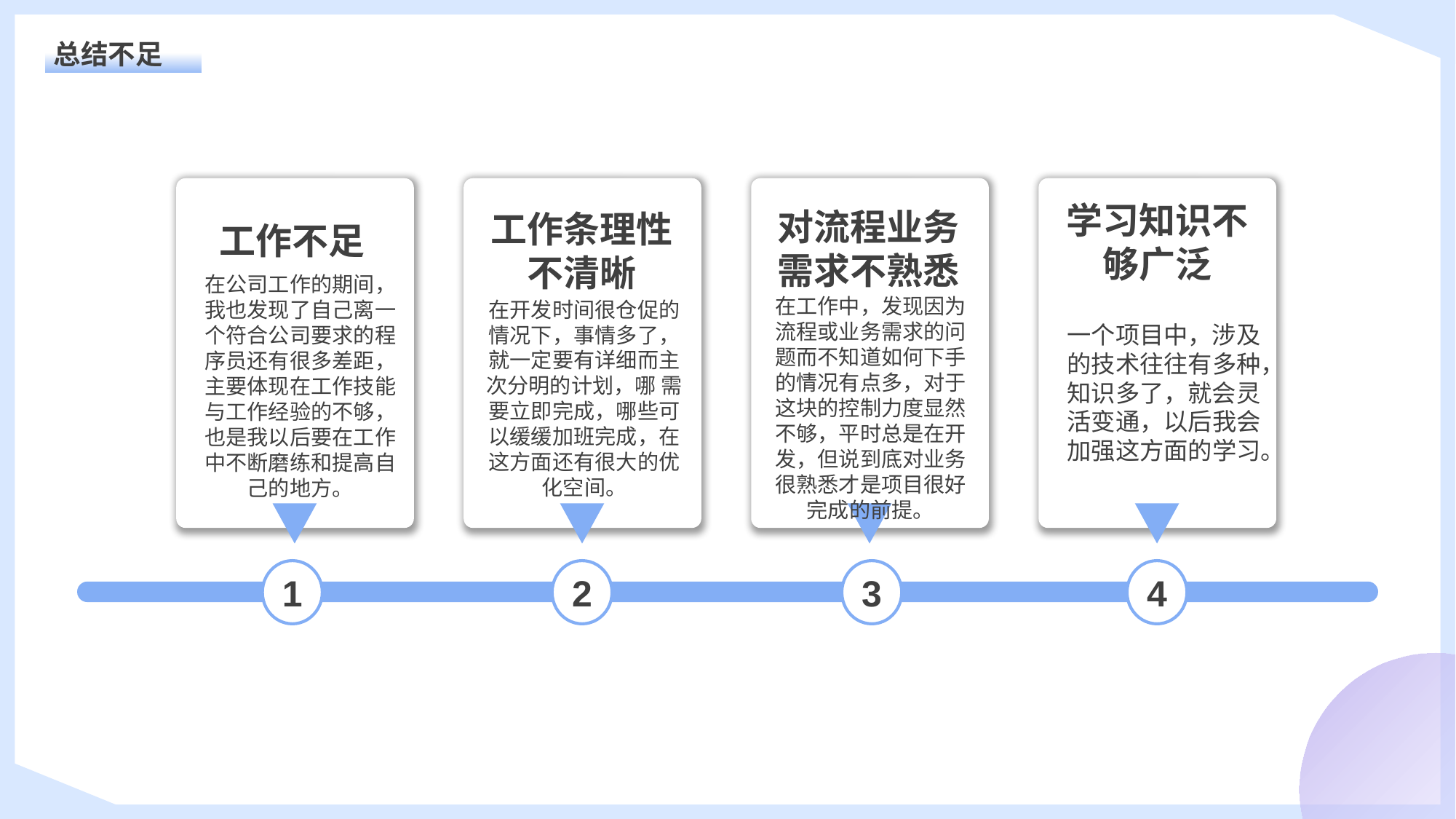

1
2
3
4

学习知识不够广泛
对流程业务需求不熟悉
工作条理性不清晰
工作不足
在公司工作的期间，我也发现了自己离一个符合公司要求的程序员还有很多差距，主要体现在工作技能与工作经验的不够，也是我以后要在工作中不断磨练和提高自己的地方。
在工作中，发现因为流程或业务需求的问题而不知道如何下手的情况有点多，对于这块的控制力度显然不够，平时总是在开发，但说到底对业务很熟悉才是项目很好完成的前提。
在开发时间很仓促的情况下，事情多了，就一定要有详细而主次分明的计划，哪 需要立即完成，哪些可以缓缓加班完成，在这方面还有很大的优化空间。
一个项目中，涉及的技术往往有多种，知识多了，就会灵活变通，以后我会加强这方面的学习。